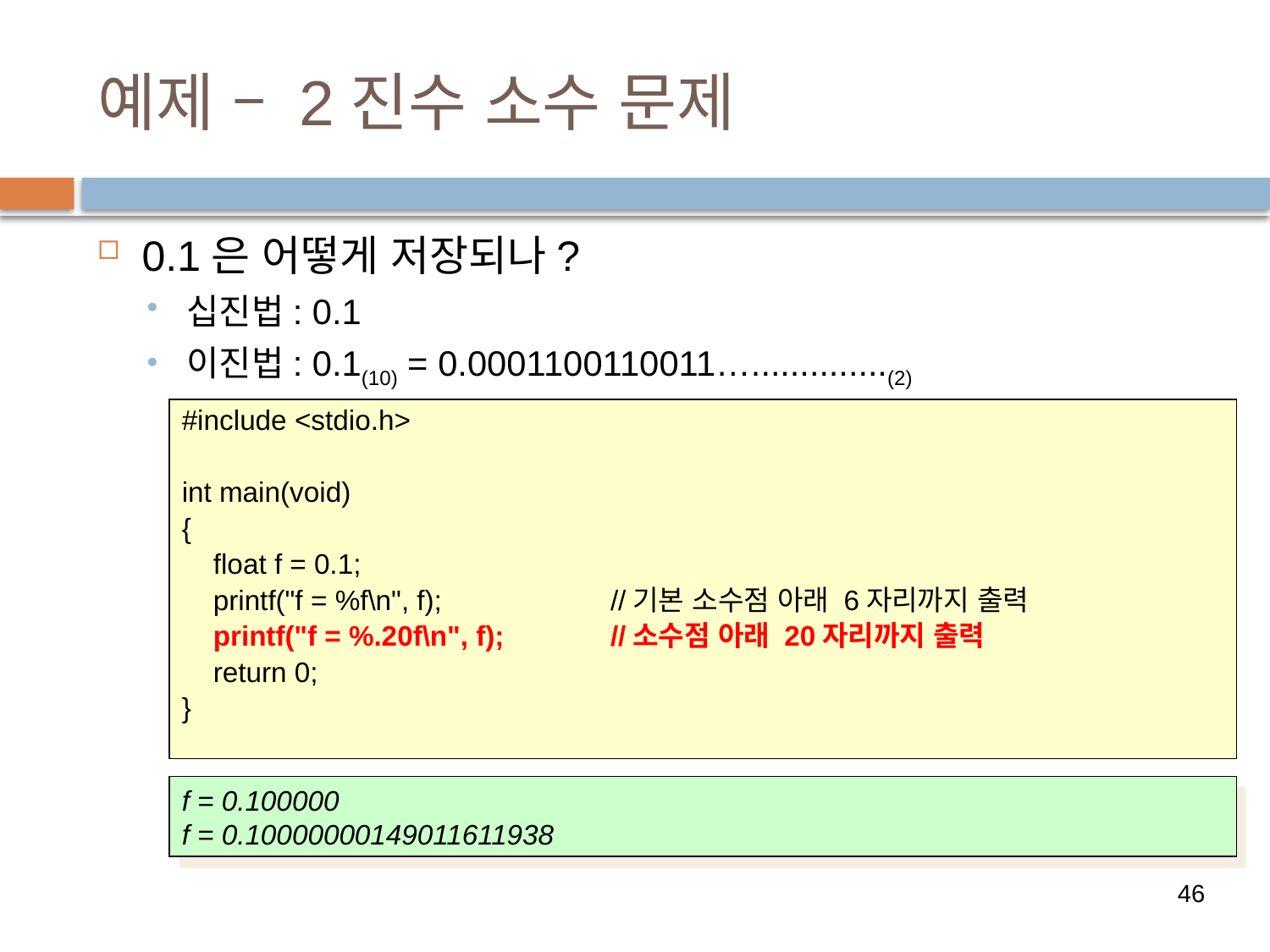

# 예제 – 2진수 소수 문제
0.1은 어떻게 저장되나?
십진법: 0.1
이진법: 0.1(10) = 0.0001100110011…..............(2)
#include <stdio.h>

int main(void)
{
    float f = 0.1;
    printf("f = %f\n", f);       	//기본 소수점 아래 6자리까지 출력
    printf("f = %.20f\n", f);	//소수점 아래 20자리까지 출력
    return 0;
}
f = 0.100000
f = 0.10000000149011611938
46